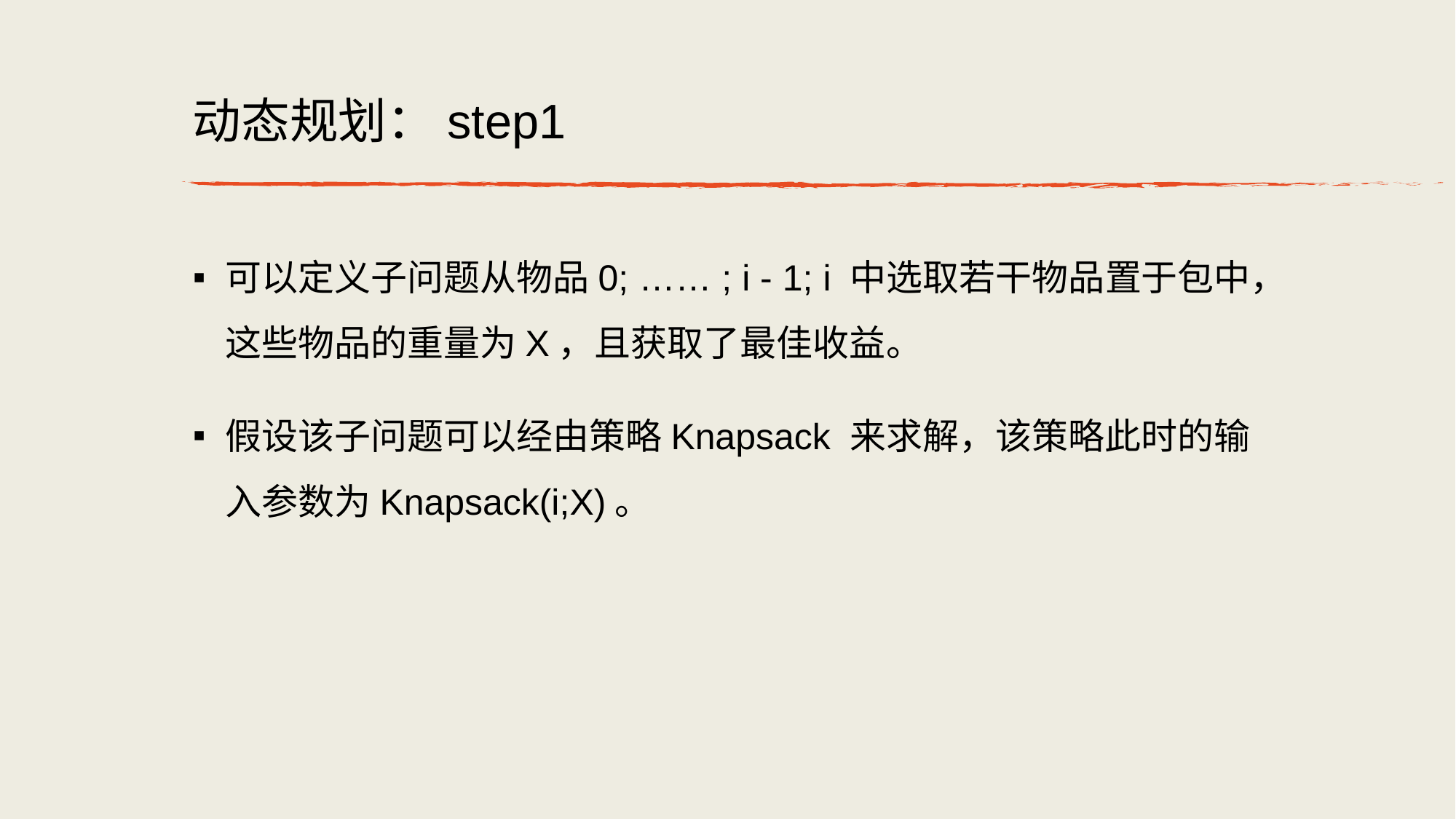

# 动态规划：step1
可以定义⼦问题从物品0; …… ; i - 1; i 中选取若⼲物品置于包中，这些物品的重量为X，且获取了最佳收益。
假设该⼦问题可以经由策略Knapsack 来求解，该策略此时的输⼊参数为Knapsack(i;X)。